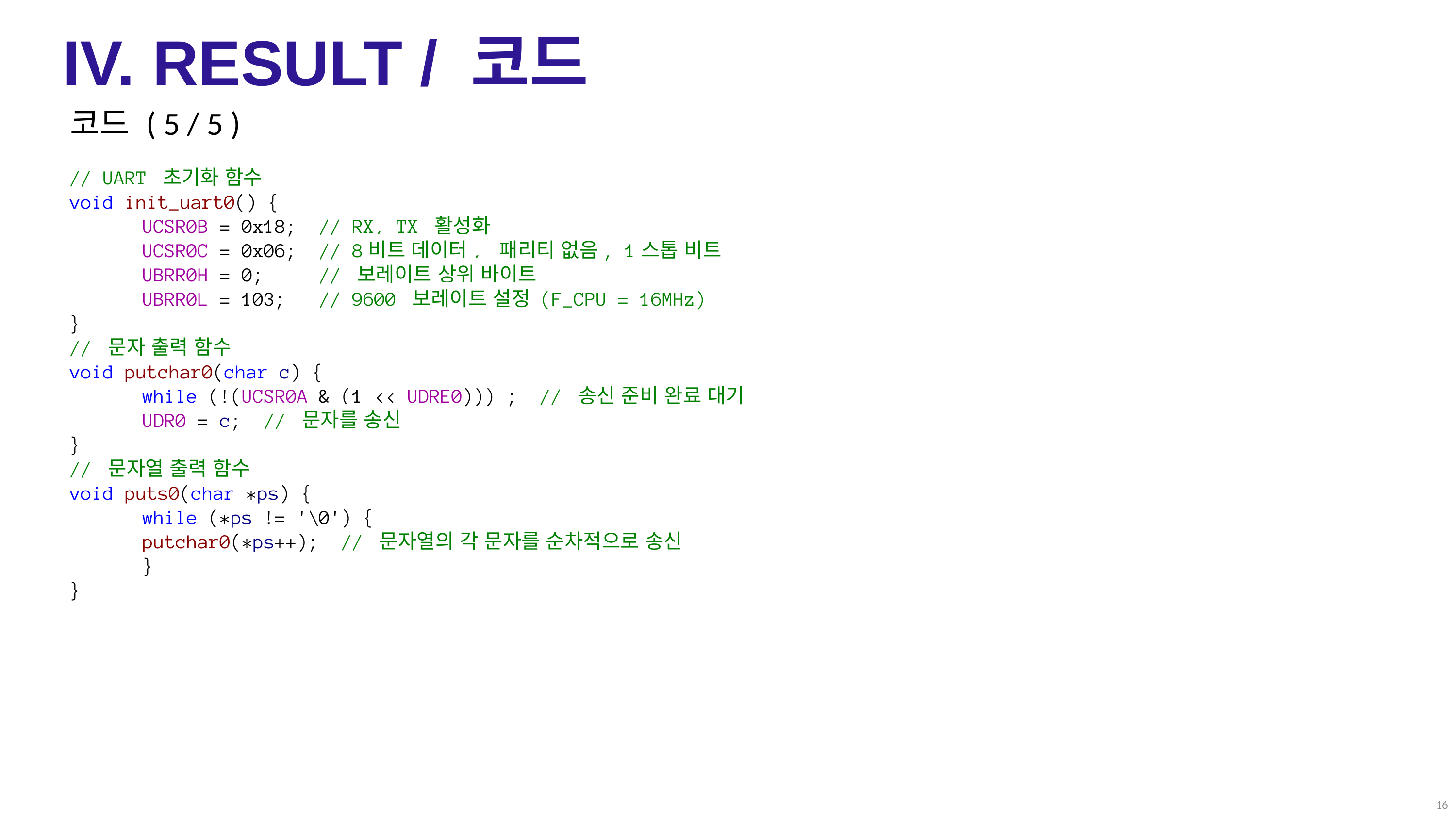

IV. RESULT / 코드
코드 ( 5 / 5 )
// UART 초기화 함수
void init_uart0() {
	UCSR0B = 0x18;  // RX, TX 활성화
	UCSR0C = 0x06;  // 8비트 데이터, 패리티 없음, 1스톱 비트
	UBRR0H = 0;     // 보레이트 상위 바이트
	UBRR0L = 103;   // 9600 보레이트 설정 (F_CPU = 16MHz)
}
// 문자 출력 함수
void putchar0(char c) {
	while (!(UCSR0A & (1 << UDRE0))) ;  // 송신 준비 완료 대기
	UDR0 = c;  // 문자를 송신
}
// 문자열 출력 함수
void puts0(char *ps) {
	while (*ps != '\0') {
	putchar0(*ps++);  // 문자열의 각 문자를 순차적으로 송신
	}
}
16